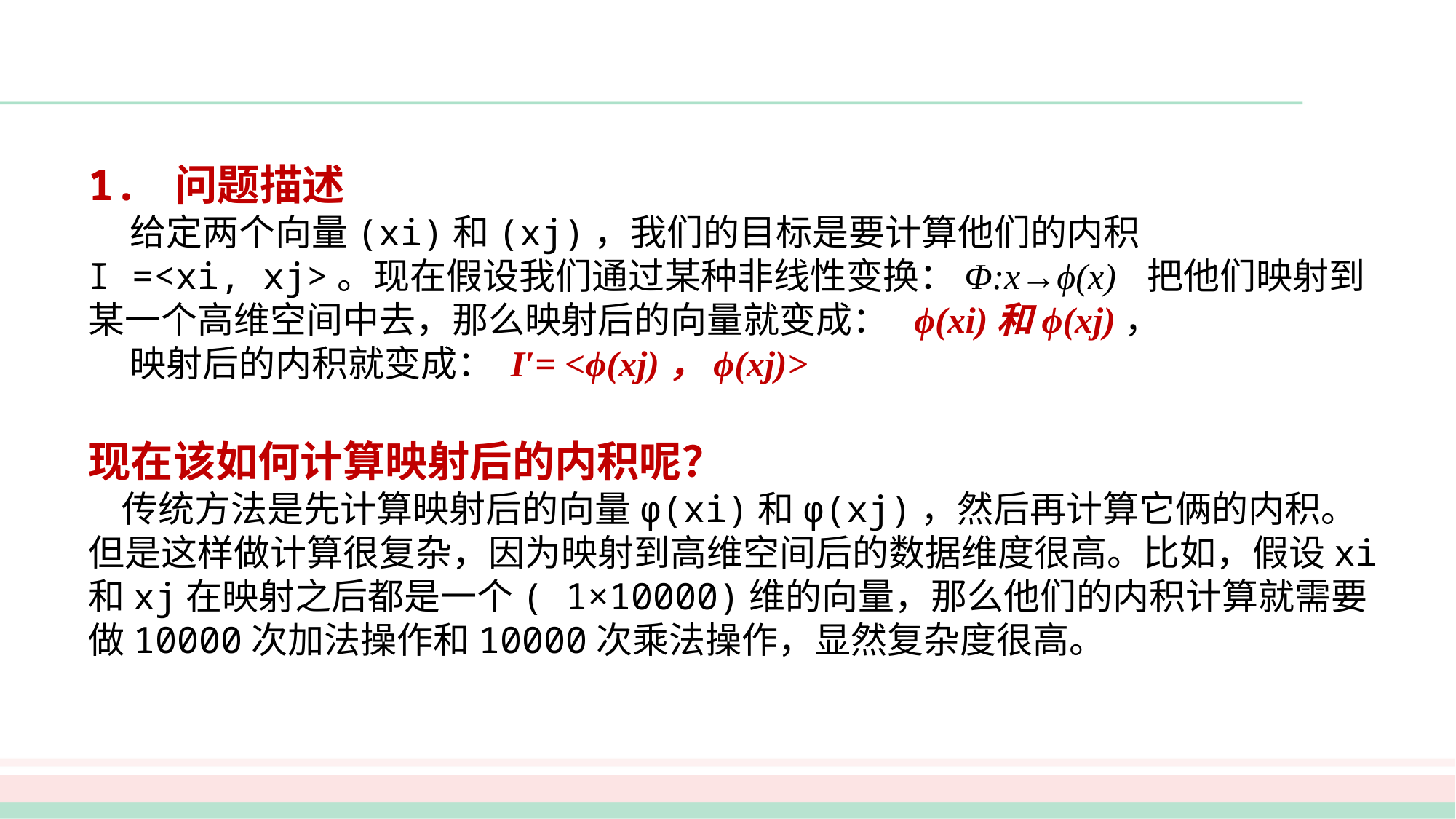

#
1. 问题描述
    给定两个向量(xi)和(xj)，我们的目标是要计算他们的内积I =<xi, xj>。现在假设我们通过某种非线性变换：Φ:x→ϕ(x) 把他们映射到某一个高维空间中去，那么映射后的向量就变成：  ϕ(xi)和ϕ(xj)，
    映射后的内积就变成： I′= <ϕ(xj)，ϕ(xj)>

现在该如何计算映射后的内积呢？
   传统方法是先计算映射后的向量ϕ(xi)和ϕ(xj)，然后再计算它俩的内积。但是这样做计算很复杂，因为映射到高维空间后的数据维度很高。比如，假设xi和xj在映射之后都是一个( 1×10000)维的向量，那么他们的内积计算就需要做10000次加法操作和10000次乘法操作，显然复杂度很高。